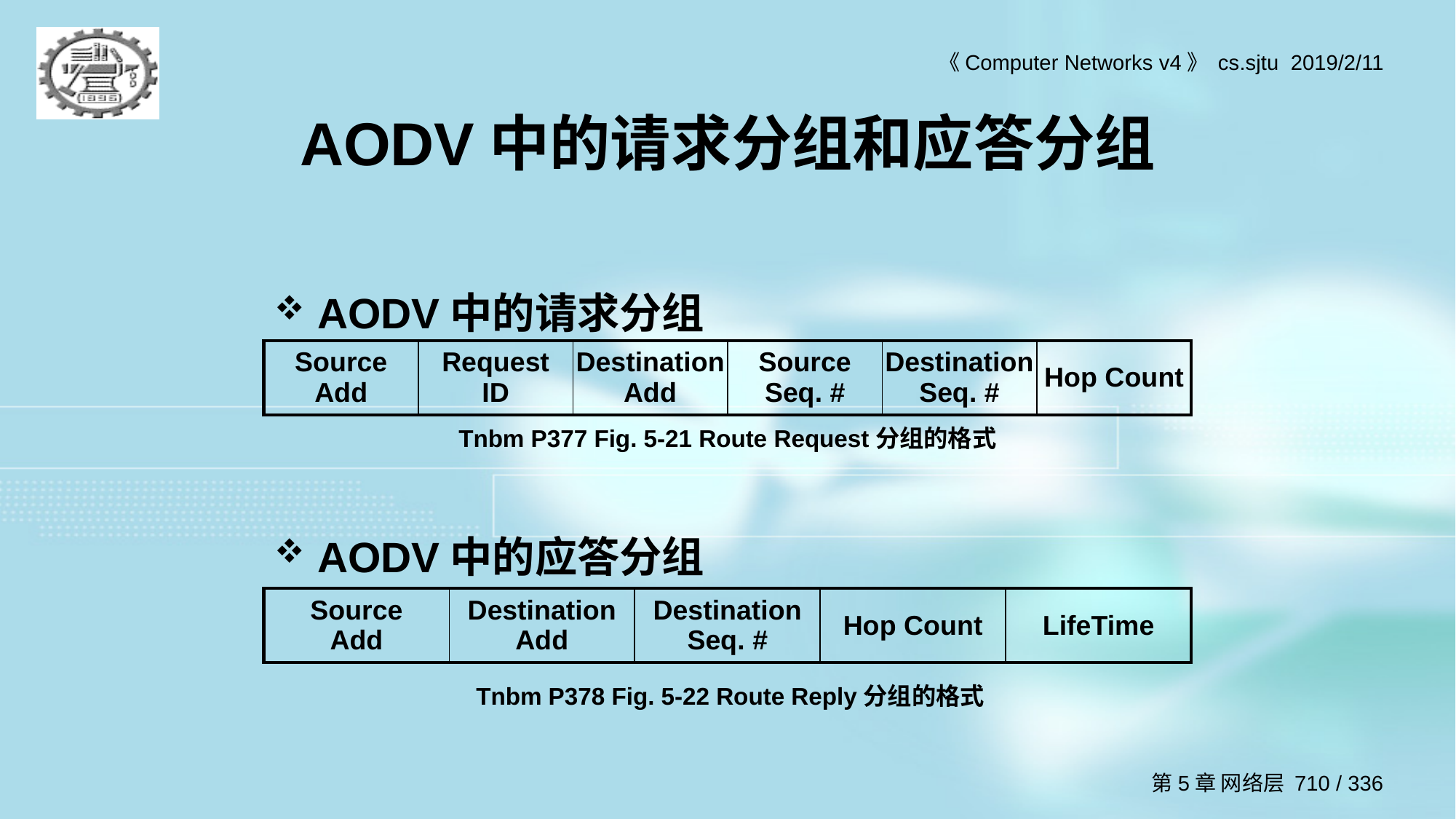

AODV中的请求分组和应答分组
AODV中的请求分组

AODV中的应答分组
| Source Add | Request ID | Destination Add | Source Seq. # | Destination Seq. # | Hop Count |
| --- | --- | --- | --- | --- | --- |
Tnbm P377 Fig. 5-21 Route Request分组的格式
| Source Add | Destination Add | Destination Seq. # | Hop Count | LifeTime |
| --- | --- | --- | --- | --- |
Tnbm P378 Fig. 5-22 Route Reply分组的格式